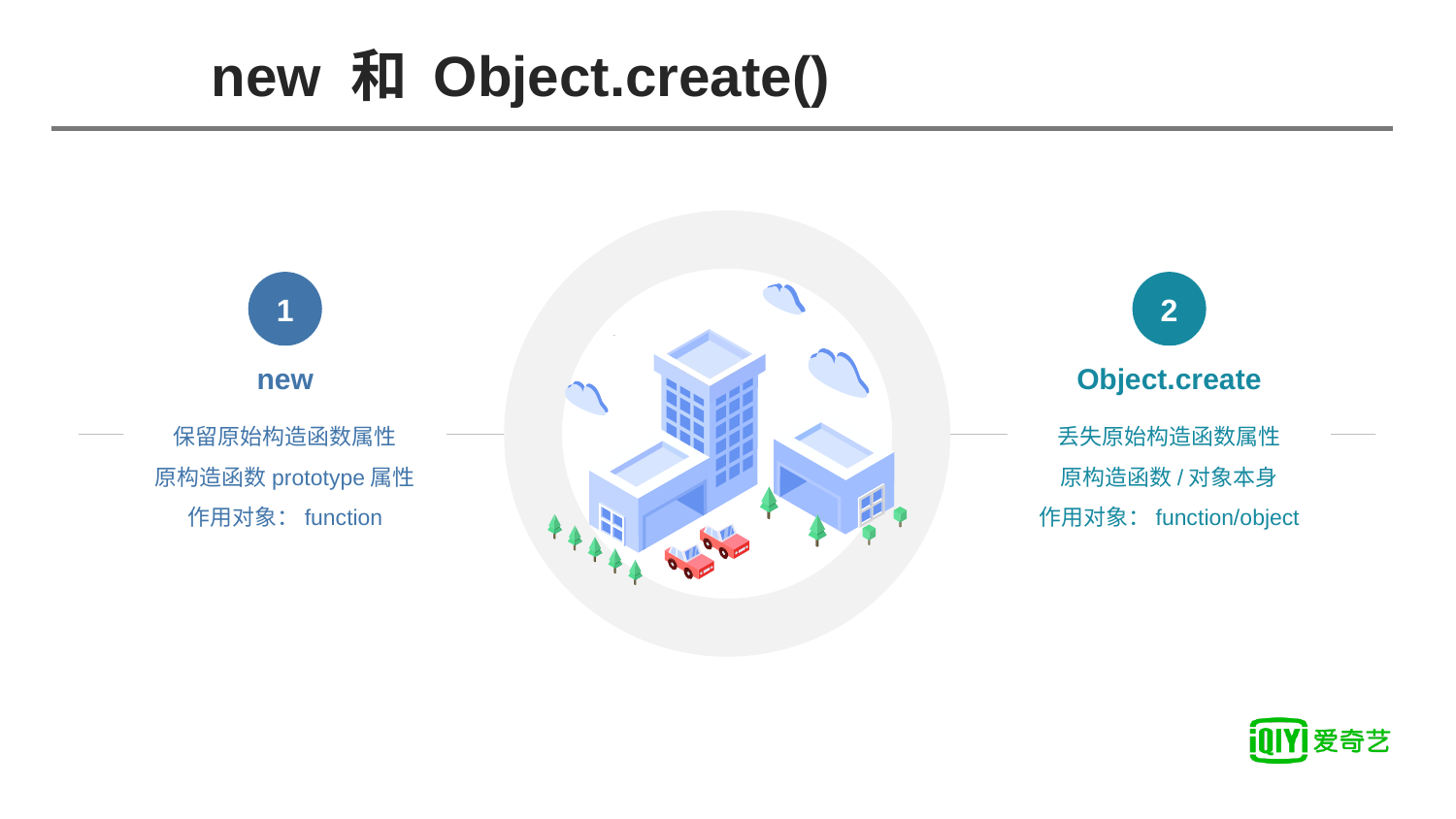

# new 和 Object.create()

1
new
保留原始构造函数属性
原构造函数prototype属性
作用对象：function
2
Object.create
丢失原始构造函数属性
原构造函数/对象本身
作用对象：function/object